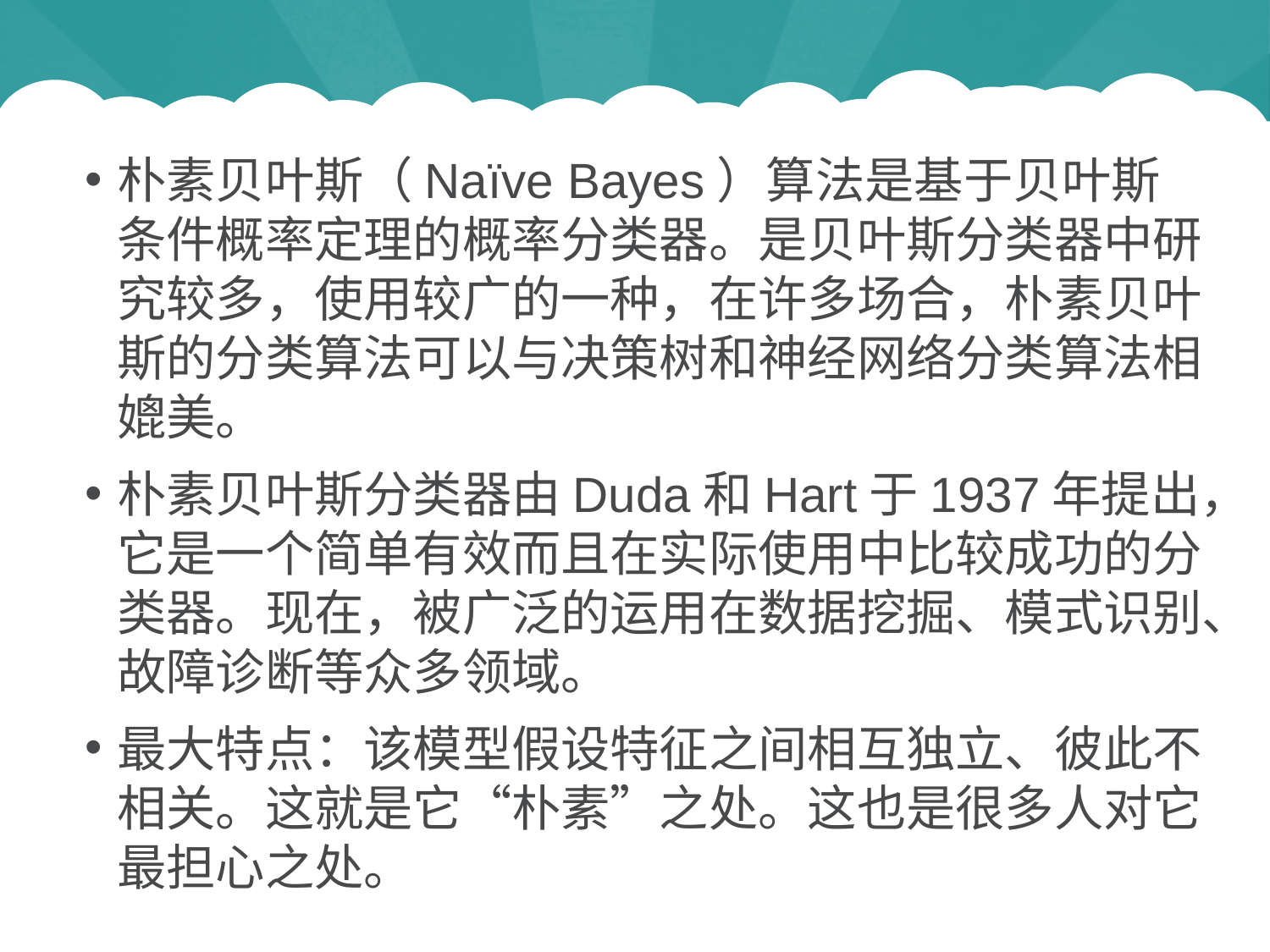

朴素贝叶斯（Naïve Bayes）算法是基于贝叶斯条件概率定理的概率分类器。是贝叶斯分类器中研究较多，使用较广的一种，在许多场合，朴素贝叶斯的分类算法可以与决策树和神经网络分类算法相媲美。
朴素贝叶斯分类器由Duda和Hart于1937年提出，它是一个简单有效而且在实际使用中比较成功的分类器。现在，被广泛的运用在数据挖掘、模式识别、故障诊断等众多领域。
最大特点：该模型假设特征之间相互独立、彼此不相关。这就是它“朴素”之处。这也是很多人对它最担心之处。